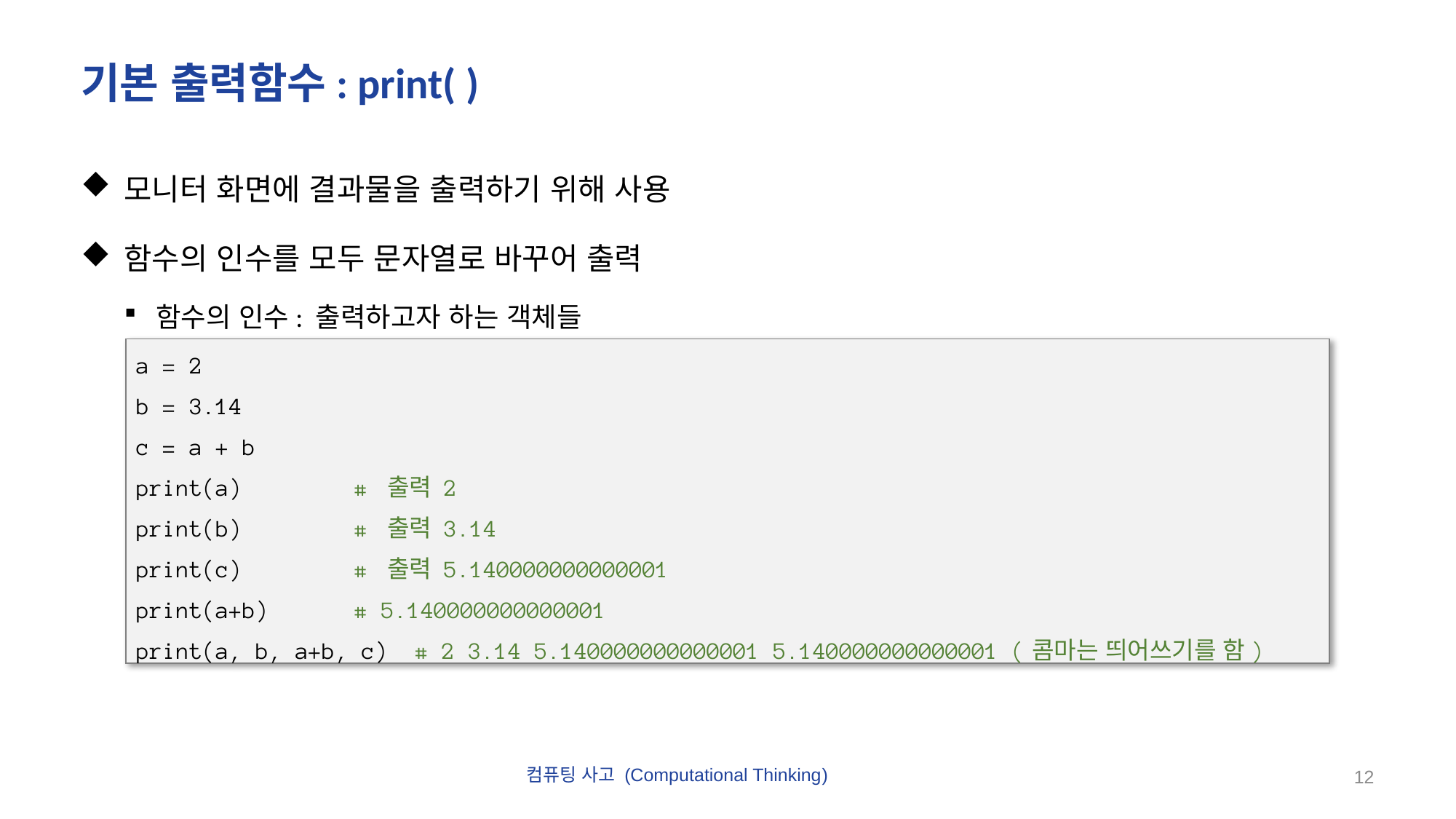

# 기본 출력함수: print( )
모니터 화면에 결과물을 출력하기 위해 사용
함수의 인수를 모두 문자열로 바꾸어 출력
함수의 인수: 출력하고자 하는 객체들
a = 2
b = 3.14
c = a + b
print(a)		# 출력 2
print(b)  	# 출력 3.14
print(c)  	# 출력 5.140000000000001
print(a+b)	# 5.140000000000001
print(a, b, a+b, c)  # 2 3.14 5.140000000000001 5.140000000000001 (콤마는 띄어쓰기를 함)